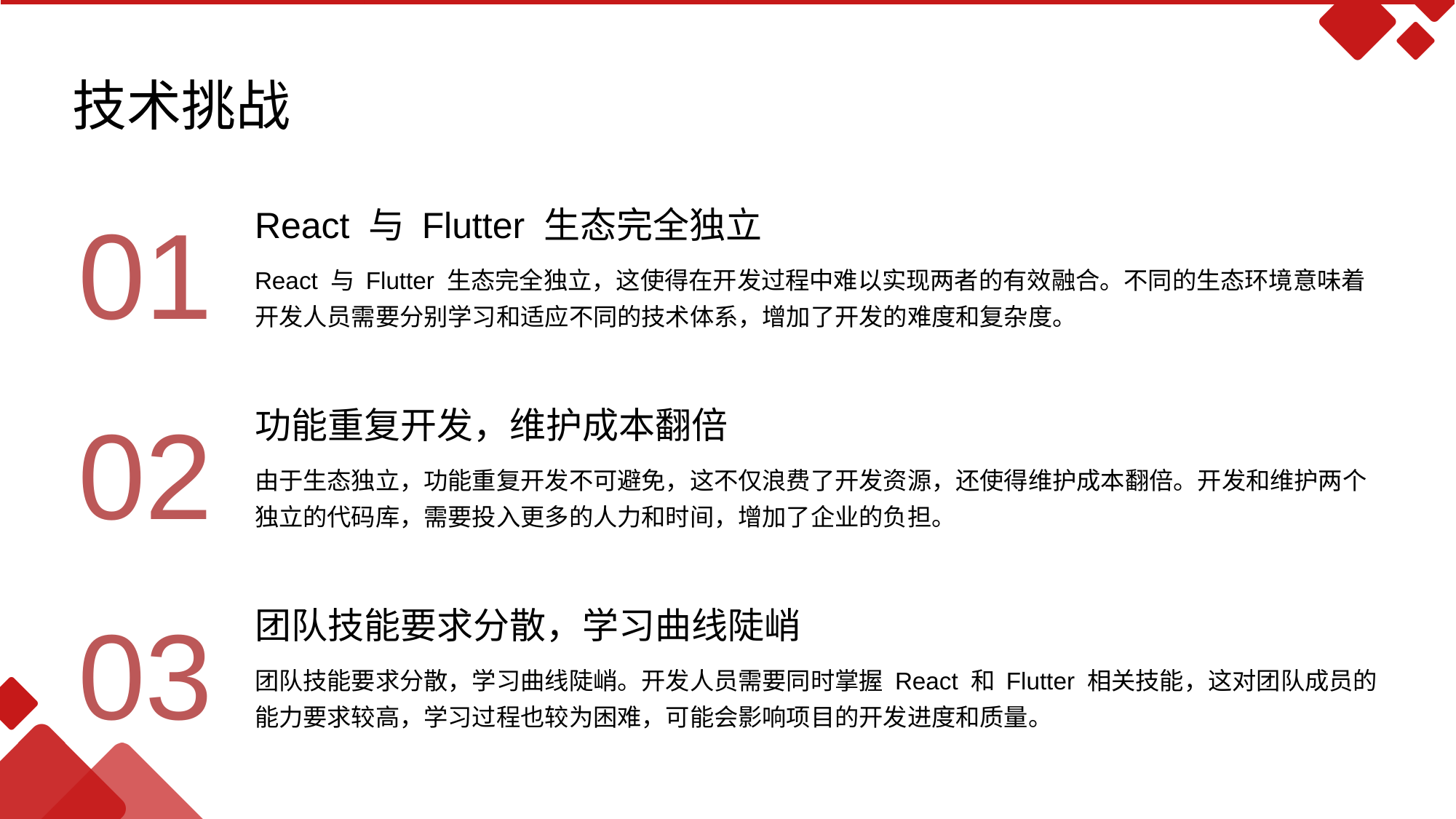

技术挑战
React 与 Flutter 生态完全独立
01
React 与 Flutter 生态完全独立，这使得在开发过程中难以实现两者的有效融合。不同的生态环境意味着开发人员需要分别学习和适应不同的技术体系，增加了开发的难度和复杂度。
功能重复开发，维护成本翻倍
02
由于生态独立，功能重复开发不可避免，这不仅浪费了开发资源，还使得维护成本翻倍。开发和维护两个独立的代码库，需要投入更多的人力和时间，增加了企业的负担。
团队技能要求分散，学习曲线陡峭
03
团队技能要求分散，学习曲线陡峭。开发人员需要同时掌握 React 和 Flutter 相关技能，这对团队成员的能力要求较高，学习过程也较为困难，可能会影响项目的开发进度和质量。